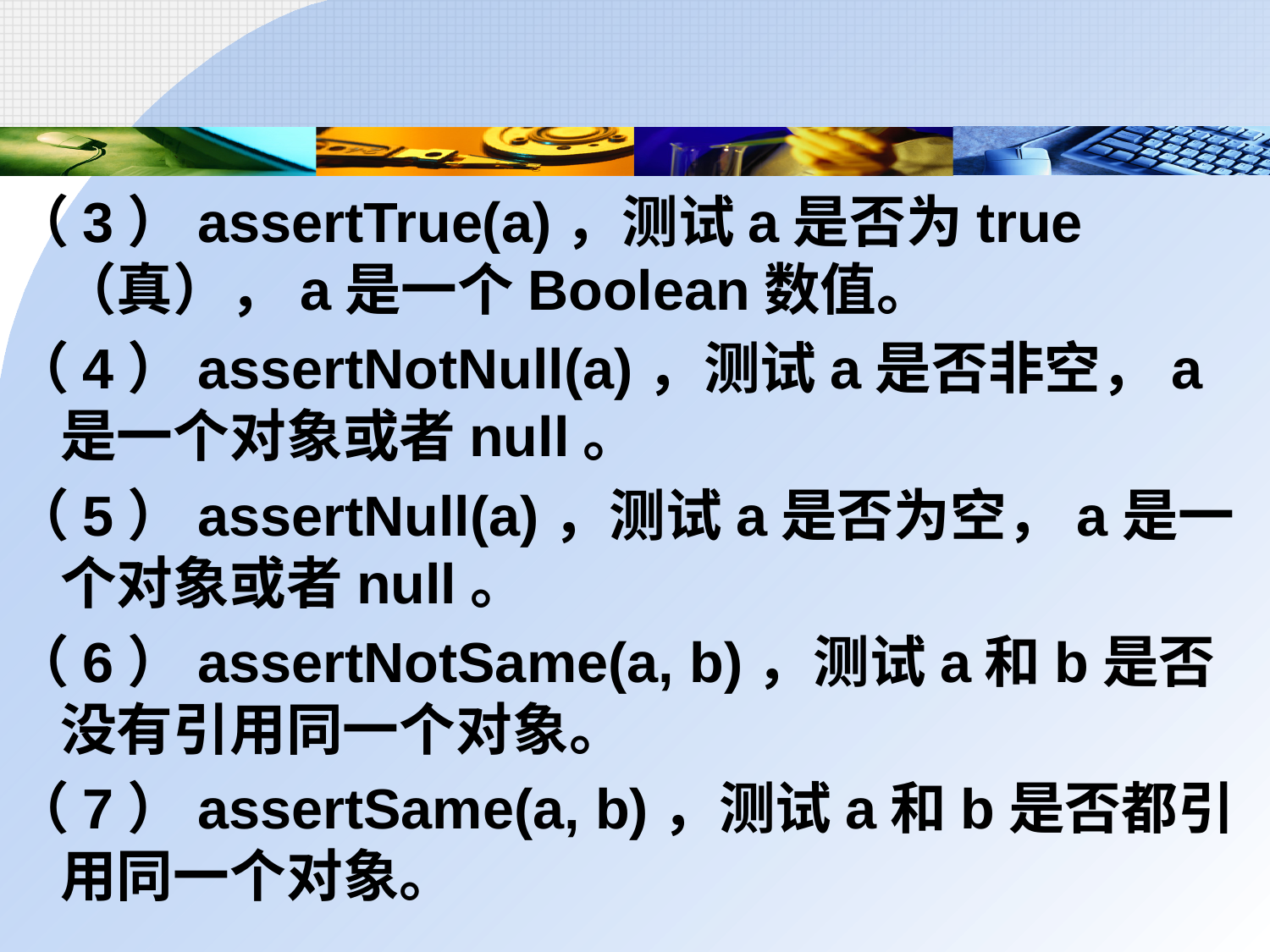

（3）assertTrue(a)，测试a是否为true（真），a是一个Boolean数值。
（4）assertNotNull(a)，测试a是否非空，a是一个对象或者null。
（5）assertNull(a)，测试a是否为空，a是一个对象或者null。
（6）assertNotSame(a, b)，测试a和b是否没有引用同一个对象。
（7）assertSame(a, b)，测试a和b是否都引用同一个对象。